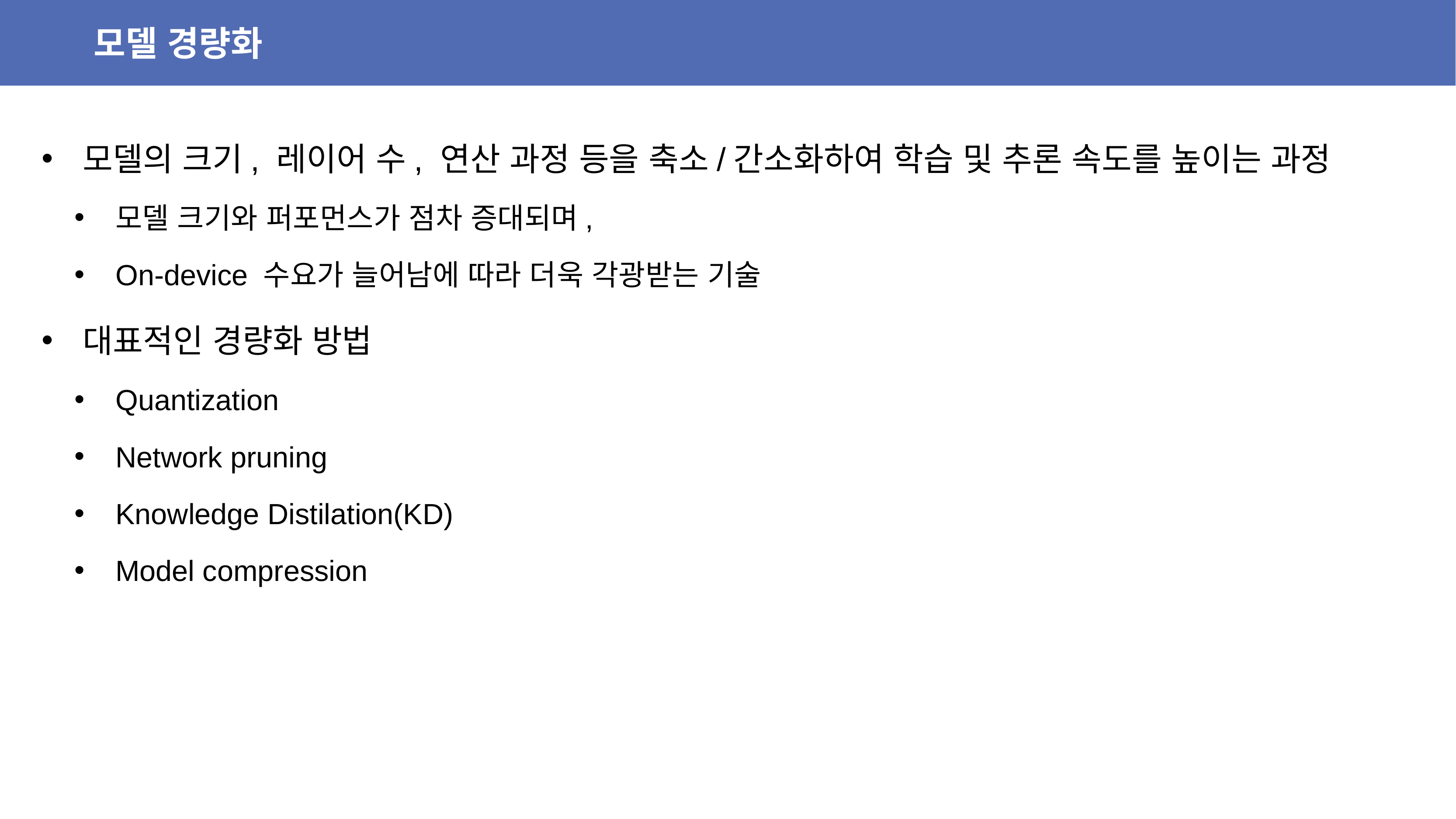

모델 경량화
모델의 크기, 레이어 수, 연산 과정 등을 축소/간소화하여 학습 및 추론 속도를 높이는 과정
모델 크기와 퍼포먼스가 점차 증대되며,
On-device 수요가 늘어남에 따라 더욱 각광받는 기술
대표적인 경량화 방법
Quantization
Network pruning
Knowledge Distilation(KD)
Model compression